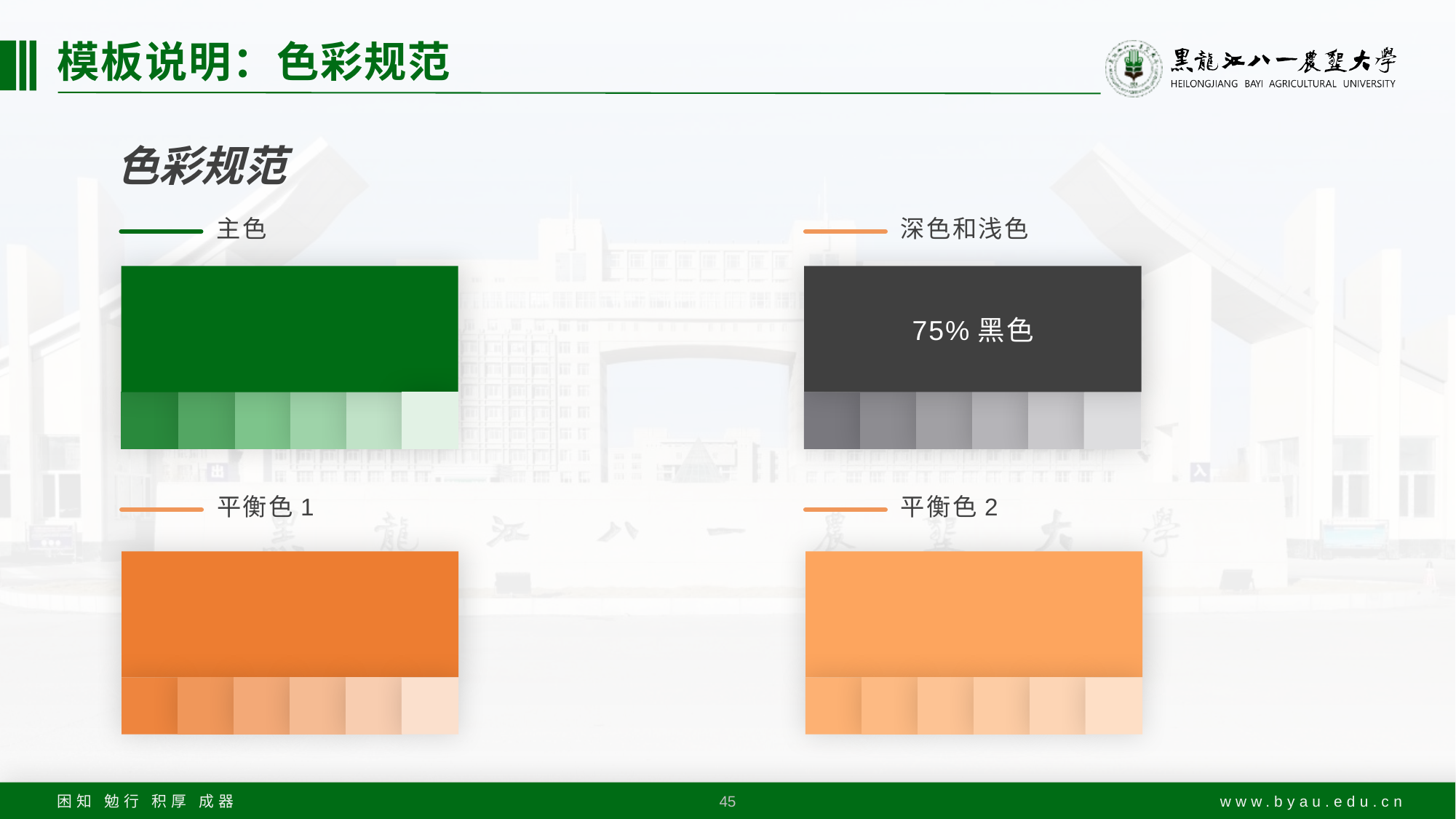

# 模板说明：色彩规范
色彩规范
主色

深色和浅色
75%黑色

平衡色1

平衡色2

45